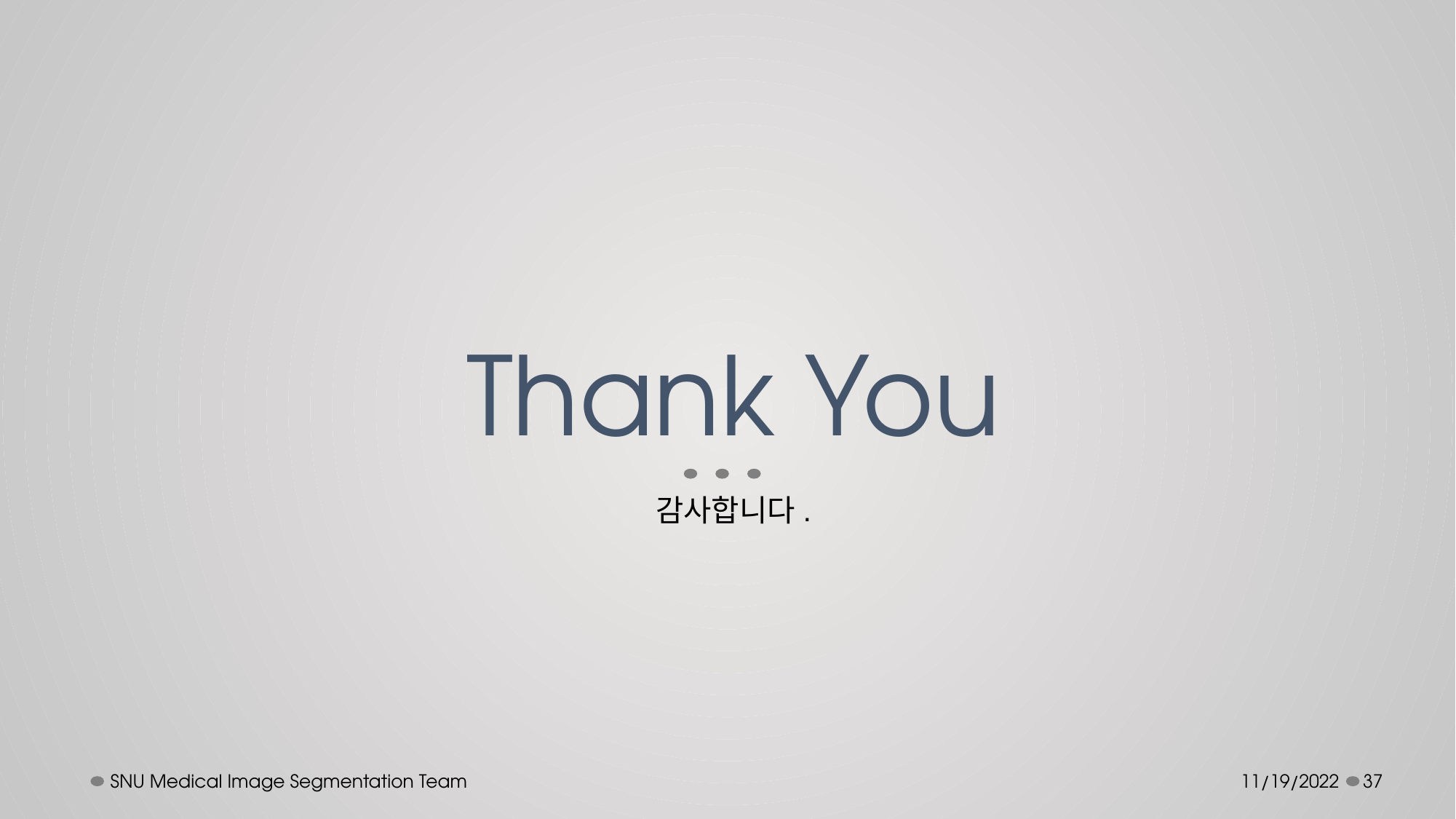

# Thank You
감사합니다.
SNU Medical Image Segmentation Team
11/19/2022
37